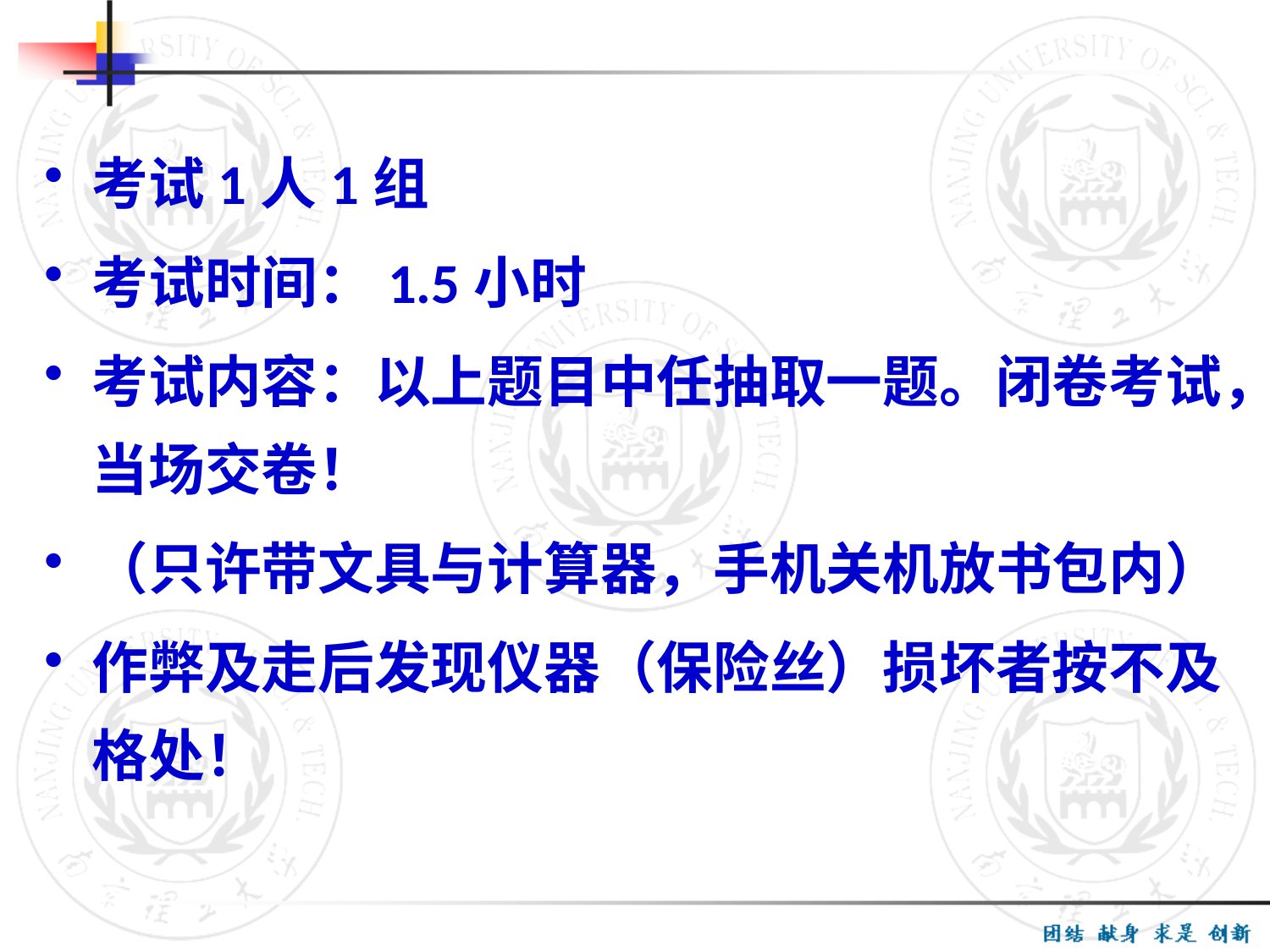

考试1人1组
考试时间：1.5小时
考试内容：以上题目中任抽取一题。闭卷考试，当场交卷！
（只许带文具与计算器，手机关机放书包内）
作弊及走后发现仪器（保险丝）损坏者按不及格处！